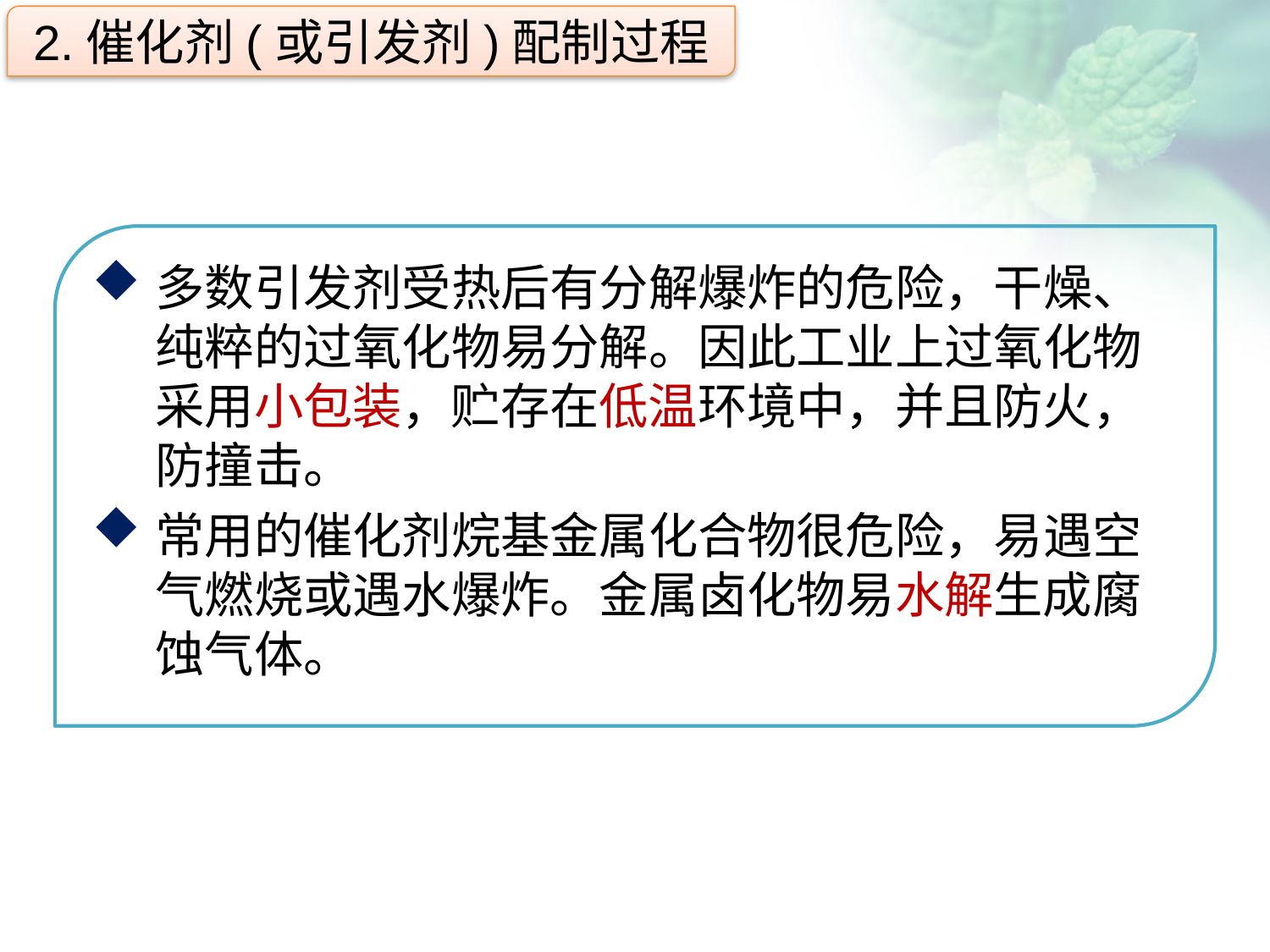

2.催化剂(或引发剂)配制过程
多数引发剂受热后有分解爆炸的危险，干燥、纯粹的过氧化物易分解。因此工业上过氧化物采用小包装，贮存在低温环境中，并且防火，防撞击。
常用的催化剂烷基金属化合物很危险，易遇空气燃烧或遇水爆炸。金属卤化物易水解生成腐蚀气体。
点击添加文本
点击添加文本
点击添加文本
点击添加文本